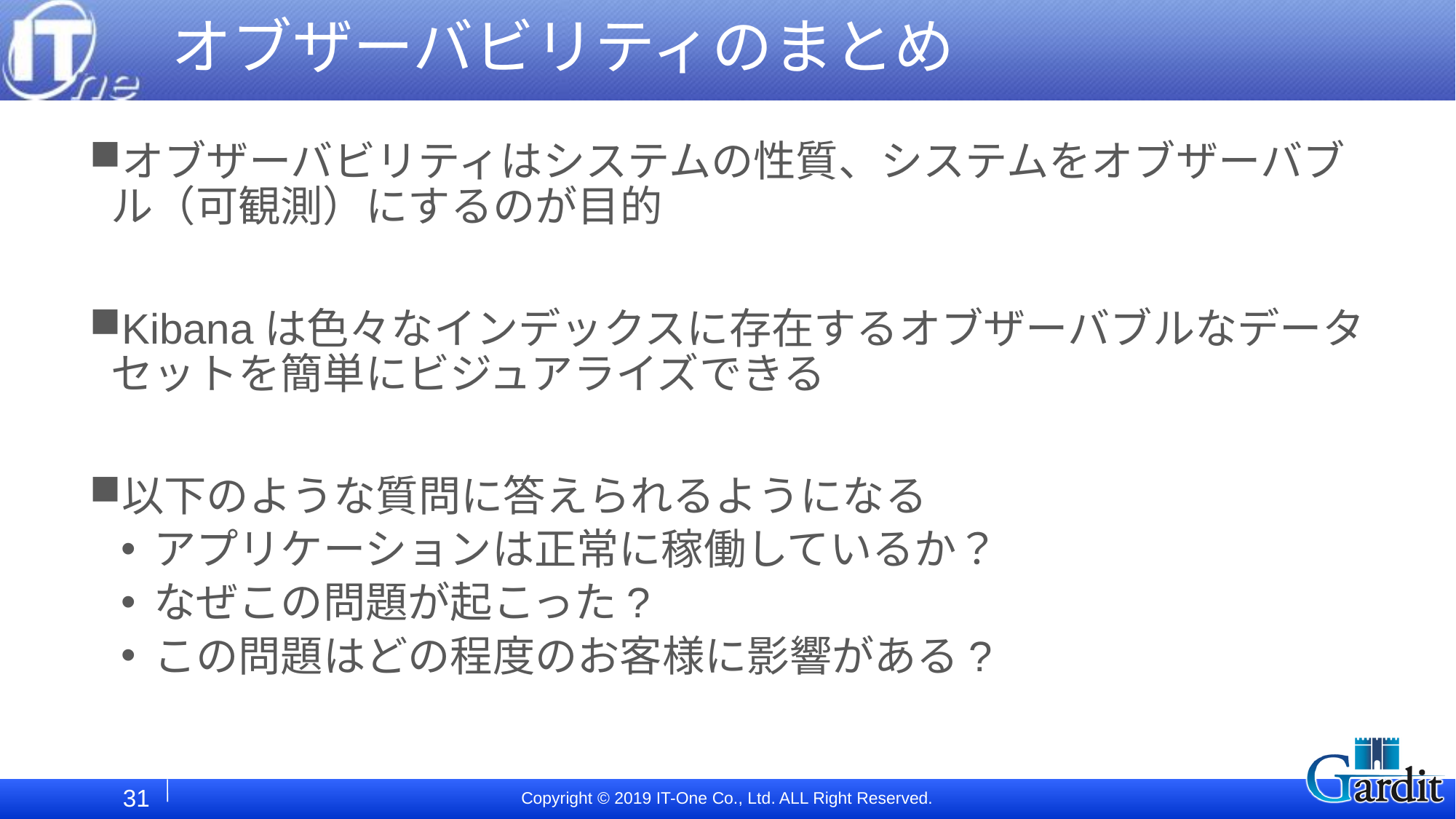

# オブザーバビリティのまとめ
オブザーバビリティはシステムの性質、システムをオブザーバブル（可観測）にするのが目的

Kibanaは色々なインデックスに存在するオブザーバブルなデータセットを簡単にビジュアライズできる

以下のような質問に答えられるようになる
アプリケーションは正常に稼働しているか？
なぜこの問題が起こった?
この問題はどの程度のお客様に影響がある?

31